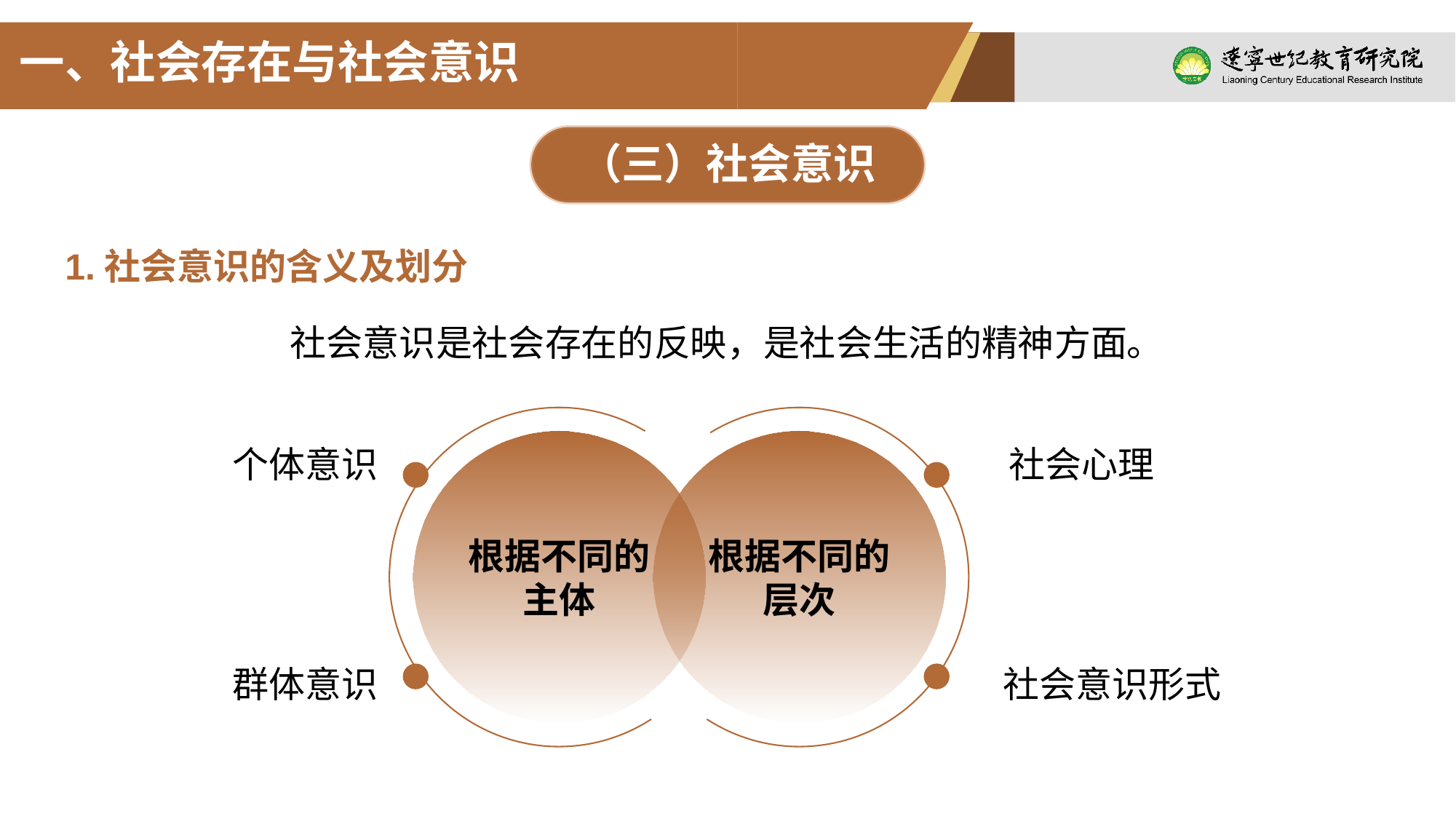

一、社会存在与社会意识
（三）社会意识
1.社会意识的含义及划分
社会意识是社会存在的反映，是社会生活的精神方面。

根据不同的主体
根据不同的层次
个体意识
社会心理

群体意识
社会意识形式